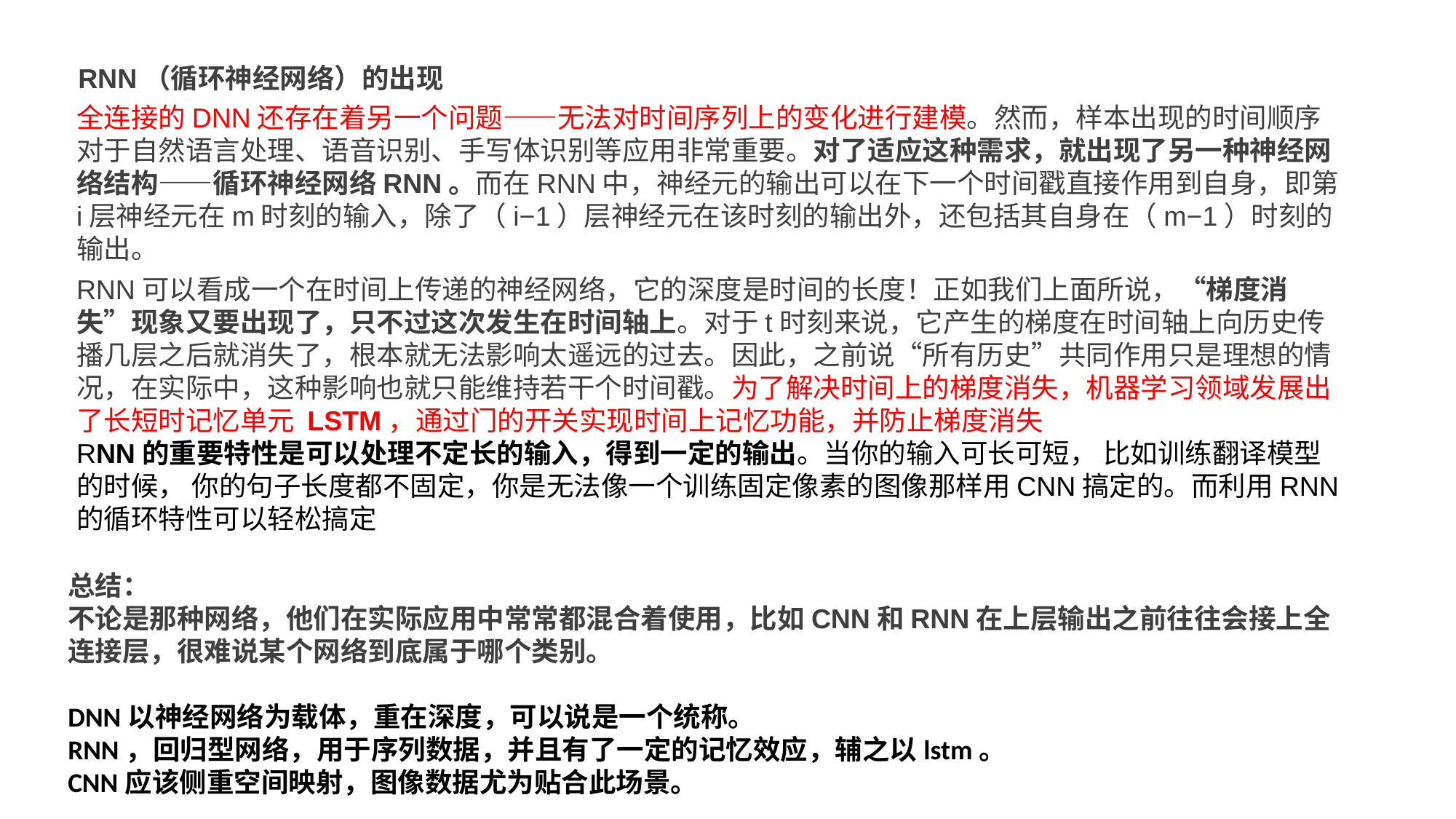

RNN（循环神经网络）的出现
全连接的DNN还存在着另一个问题——无法对时间序列上的变化进行建模。然而，样本出现的时间顺序对于自然语言处理、语音识别、手写体识别等应用非常重要。对了适应这种需求，就出现了另一种神经网络结构——循环神经网络RNN。而在RNN中，神经元的输出可以在下一个时间戳直接作用到自身，即第i层神经元在m时刻的输入，除了（i−1）层神经元在该时刻的输出外，还包括其自身在（m−1）时刻的输出。
RNN可以看成一个在时间上传递的神经网络，它的深度是时间的长度！正如我们上面所说，“梯度消失”现象又要出现了，只不过这次发生在时间轴上。对于t时刻来说，它产生的梯度在时间轴上向历史传播几层之后就消失了，根本就无法影响太遥远的过去。因此，之前说“所有历史”共同作用只是理想的情况，在实际中，这种影响也就只能维持若干个时间戳。为了解决时间上的梯度消失，机器学习领域发展出了长短时记忆单元 LSTM，通过门的开关实现时间上记忆功能，并防止梯度消失
RNN的重要特性是可以处理不定长的输入，得到一定的输出。当你的输入可长可短， 比如训练翻译模型的时候， 你的句子长度都不固定，你是无法像一个训练固定像素的图像那样用CNN搞定的。而利用RNN的循环特性可以轻松搞定
总结：
不论是那种网络，他们在实际应用中常常都混合着使用，比如CNN和RNN在上层输出之前往往会接上全连接层，很难说某个网络到底属于哪个类别。

DNN以神经网络为载体，重在深度，可以说是一个统称。
RNN，回归型网络，用于序列数据，并且有了一定的记忆效应，辅之以lstm。
CNN应该侧重空间映射，图像数据尤为贴合此场景。